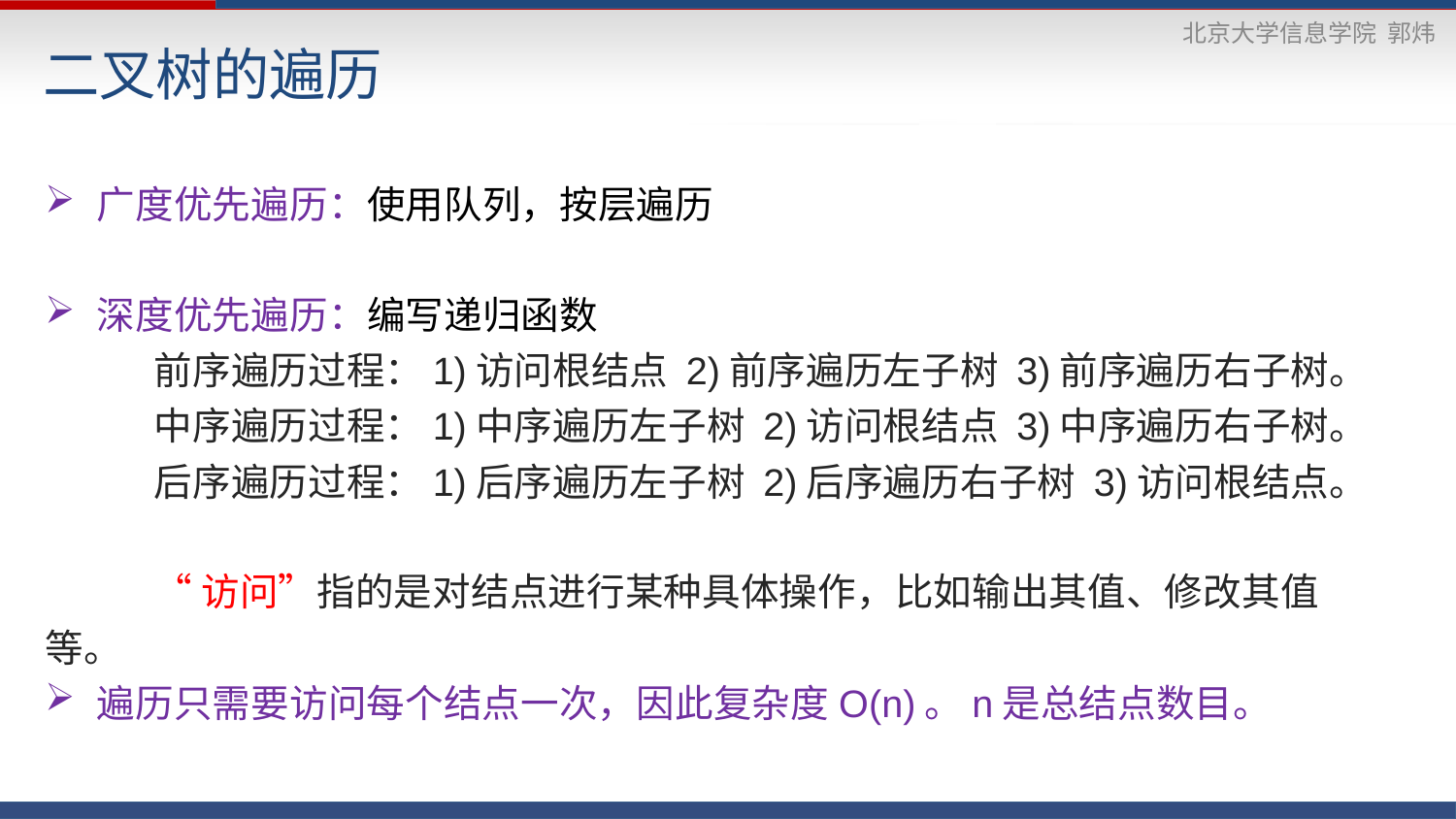

# 二叉树的遍历
广度优先遍历：使用队列，按层遍历

深度优先遍历：编写递归函数
前序遍历过程：1)访问根结点 2)前序遍历左子树 3)前序遍历右子树。
中序遍历过程：1)中序遍历左子树 2)访问根结点 3)中序遍历右子树。
后序遍历过程：1)后序遍历左子树 2)后序遍历右子树 3)访问根结点。
“访问”指的是对结点进行某种具体操作，比如输出其值、修改其值等。
遍历只需要访问每个结点一次，因此复杂度O(n)。n是总结点数目。
22